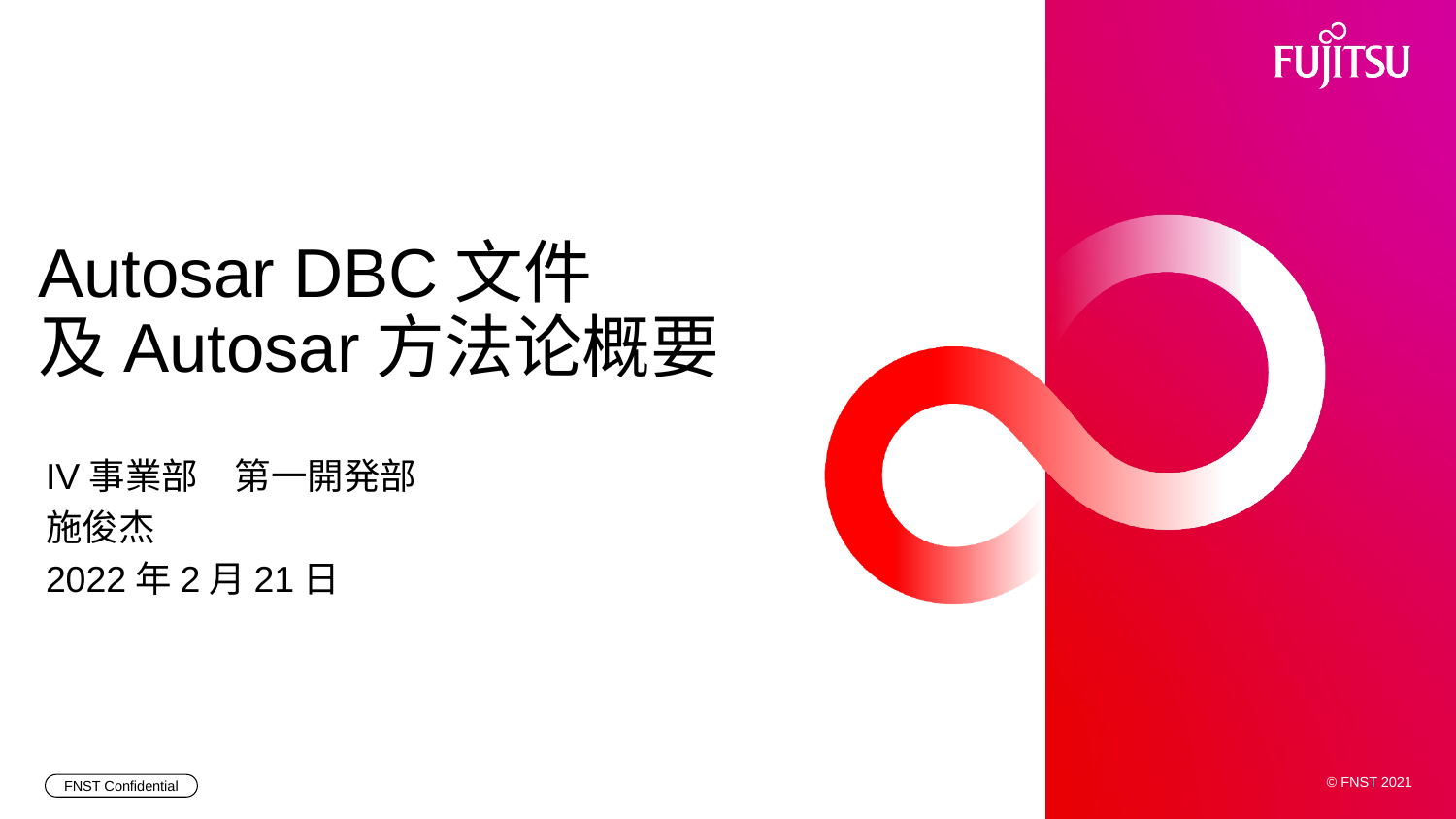

# Autosar DBC文件 及Autosar方法论概要
IV事業部　第一開発部
施俊杰
2022年2月21日